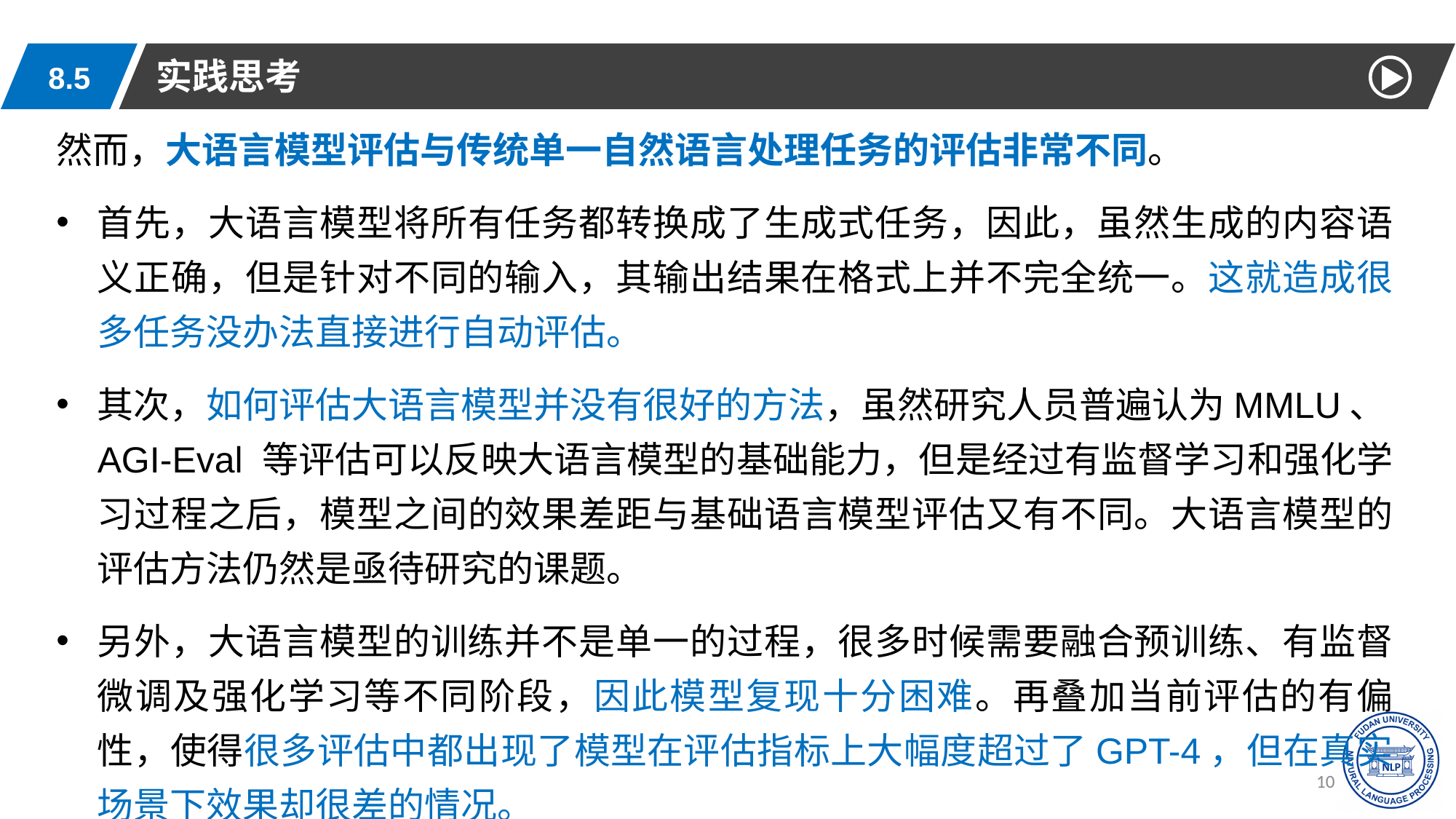

实践思考

8.5

然而，大语言模型评估与传统单一自然语言处理任务的评估非常不同。
首先，大语言模型将所有任务都转换成了生成式任务，因此，虽然生成的内容语义正确，但是针对不同的输入，其输出结果在格式上并不完全统一。这就造成很多任务没办法直接进行自动评估。
其次，如何评估大语言模型并没有很好的方法，虽然研究人员普遍认为MMLU、AGI-Eval 等评估可以反映大语言模型的基础能力，但是经过有监督学习和强化学习过程之后，模型之间的效果差距与基础语言模型评估又有不同。大语言模型的评估方法仍然是亟待研究的课题。
另外，大语言模型的训练并不是单一的过程，很多时候需要融合预训练、有监督微调及强化学习等不同阶段，因此模型复现十分困难。再叠加当前评估的有偏性，使得很多评估中都出现了模型在评估指标上大幅度超过了GPT-4，但在真实场景下效果却很差的情况。
108